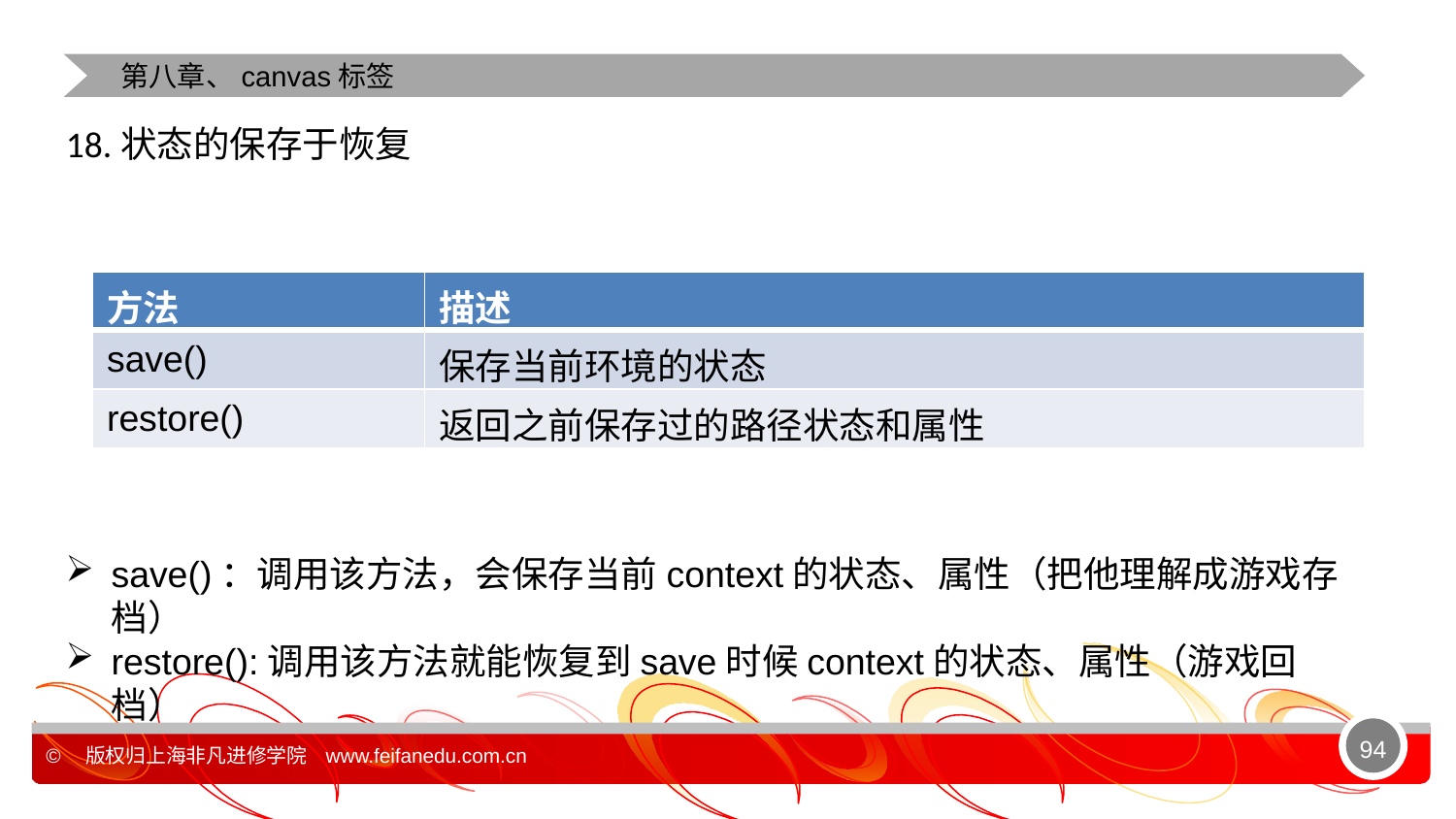

第八章、canvas标签

18.状态的保存于恢复
| 方法 | 描述 |
| --- | --- |
| save() | 保存当前环境的状态 |
| restore() | 返回之前保存过的路径状态和属性 |
save()：调用该方法，会保存当前context的状态、属性（把他理解成游戏存档）
restore():调用该方法就能恢复到save时候context的状态、属性（游戏回档）
94